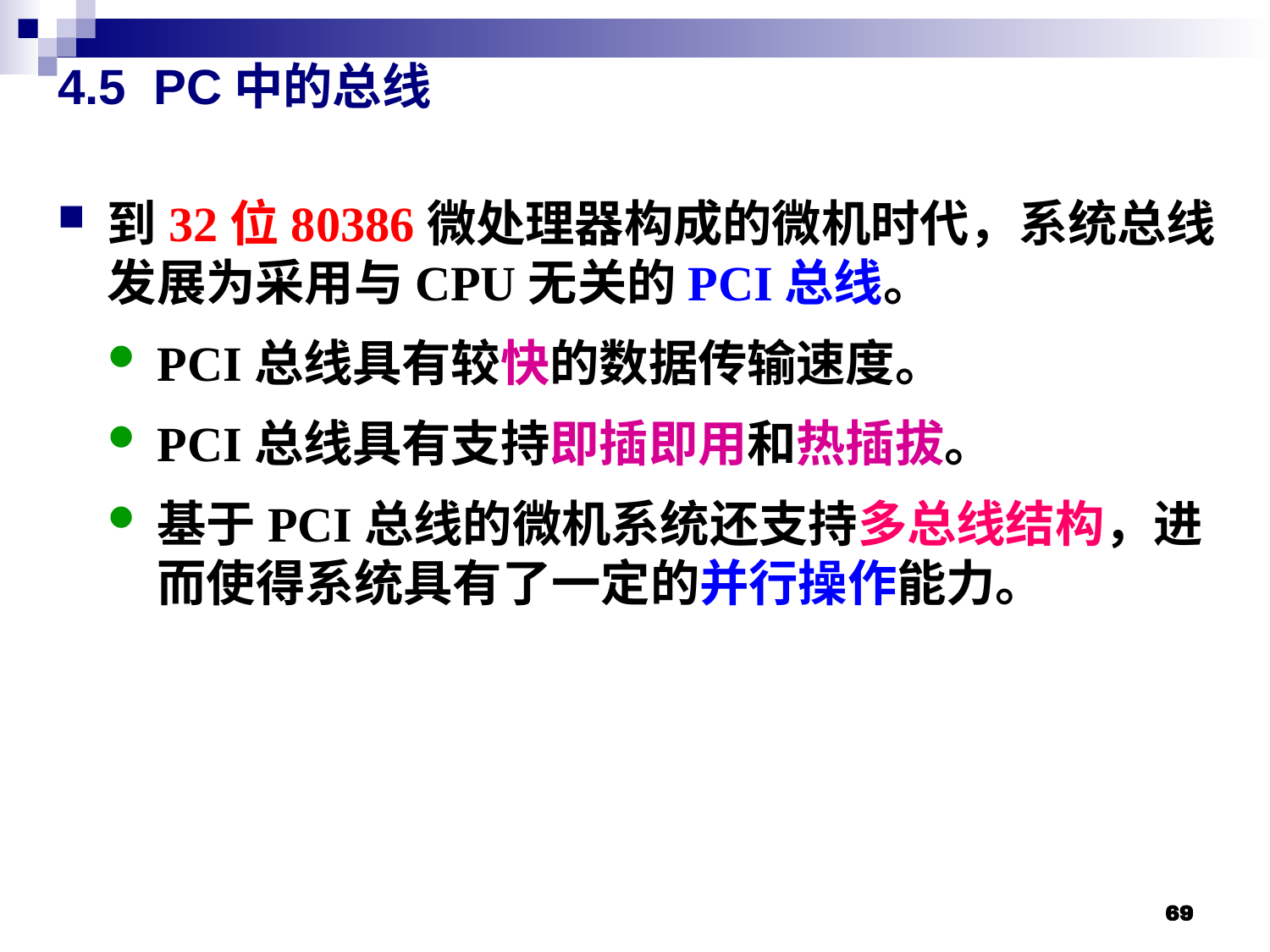

# 4.5  PC中的总线
到32位80386微处理器构成的微机时代，系统总线发展为采用与CPU无关的PCI总线。
PCI总线具有较快的数据传输速度。
PCI总线具有支持即插即用和热插拔。
基于PCI总线的微机系统还支持多总线结构，进而使得系统具有了一定的并行操作能力。
69